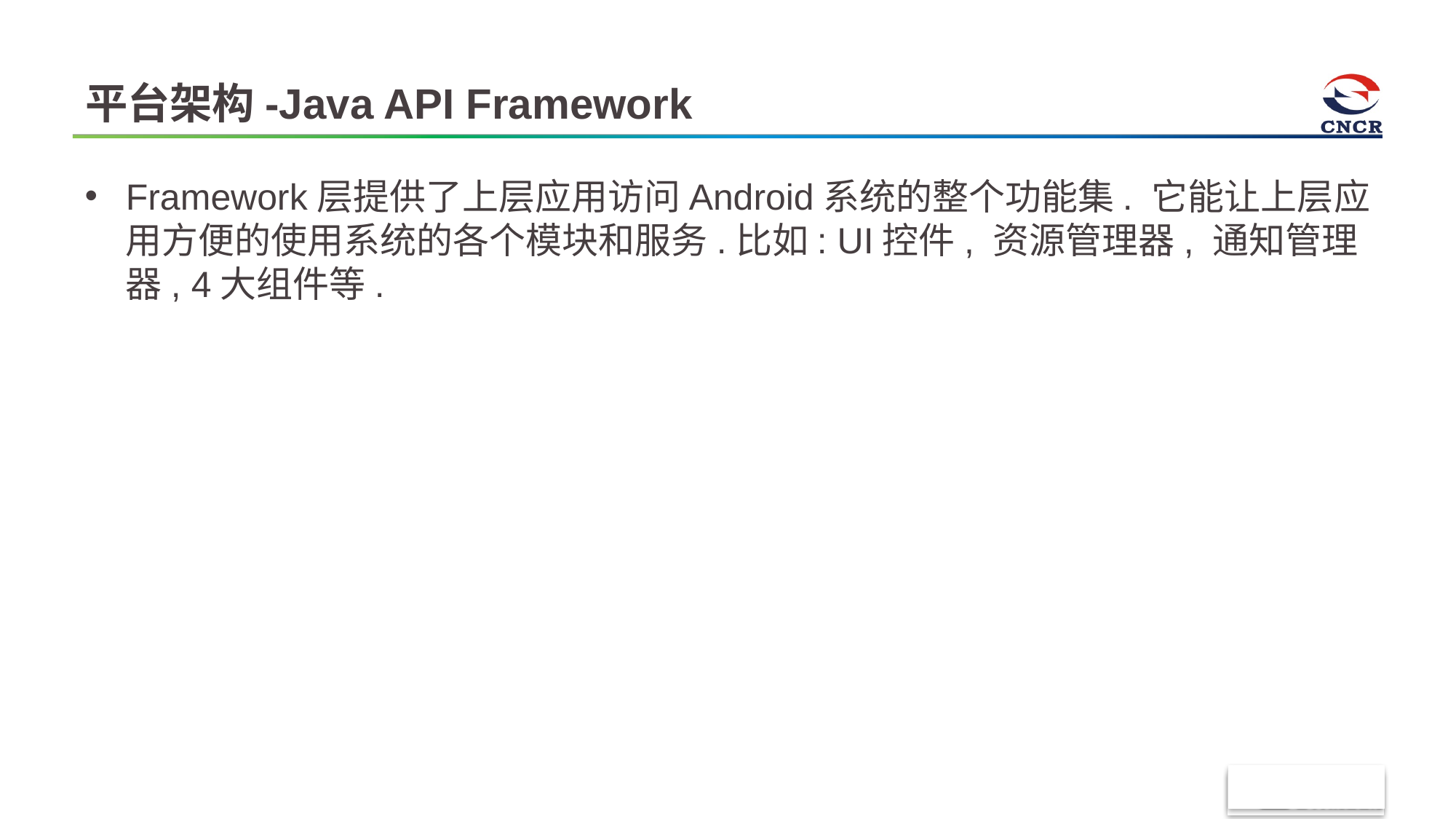

# 平台架构-Java API Framework
Framework层提供了上层应用访问Android系统的整个功能集. 它能让上层应用方便的使用系统的各个模块和服务.比如: UI控件, 资源管理器, 通知管理器, 4大组件等.